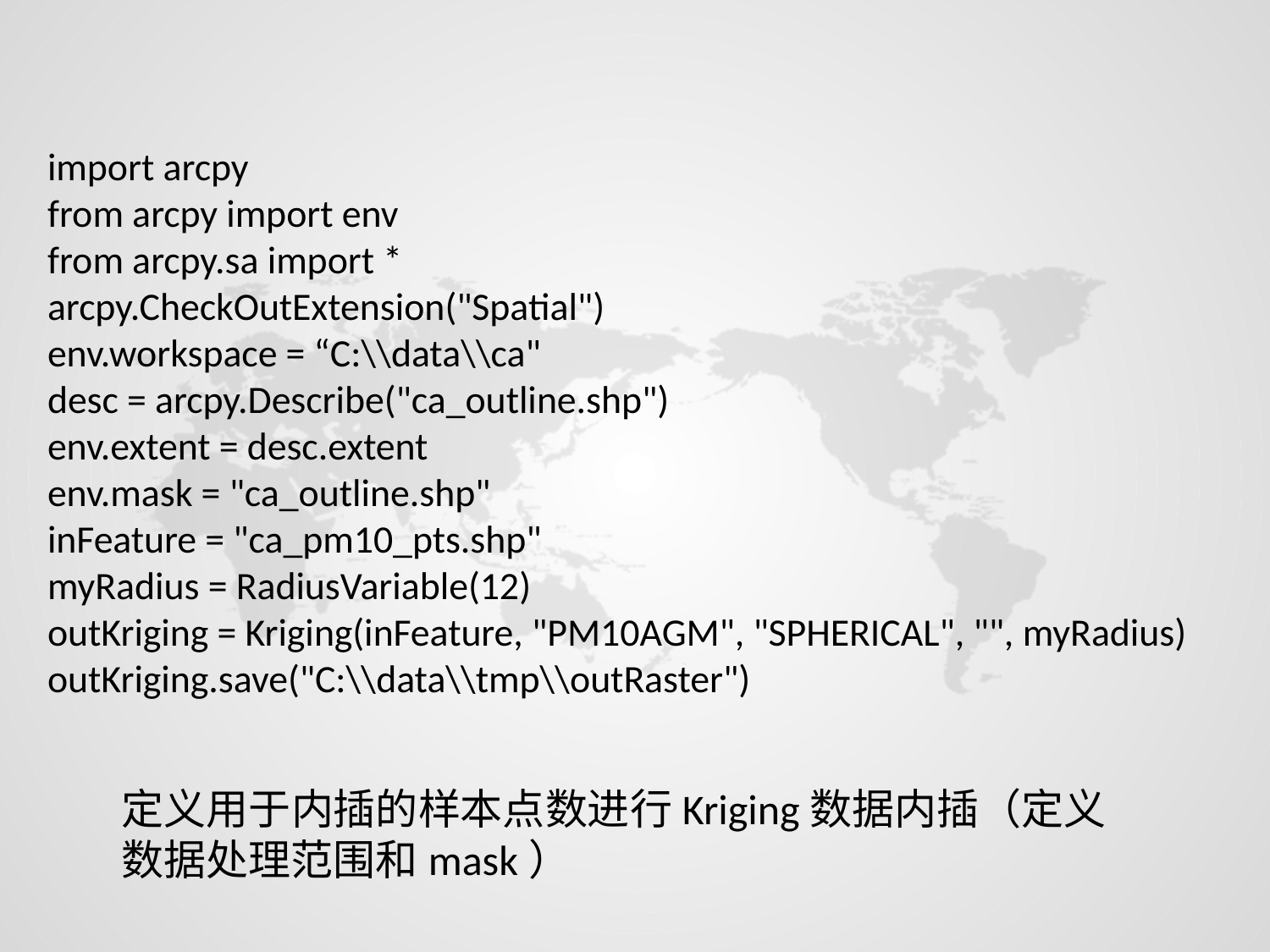

import arcpy
from arcpy import env
from arcpy.sa import *
arcpy.CheckOutExtension("Spatial")
env.workspace = “C:\\data\\ca"
desc = arcpy.Describe("ca_outline.shp")
env.extent = desc.extent
env.mask = "ca_outline.shp"
inFeature = "ca_pm10_pts.shp"
myRadius = RadiusVariable(12)
outKriging = Kriging(inFeature, "PM10AGM", "SPHERICAL", "", myRadius)
outKriging.save("C:\\data\\tmp\\outRaster")
定义用于内插的样本点数进行Kriging数据内插（定义数据处理范围和mask）